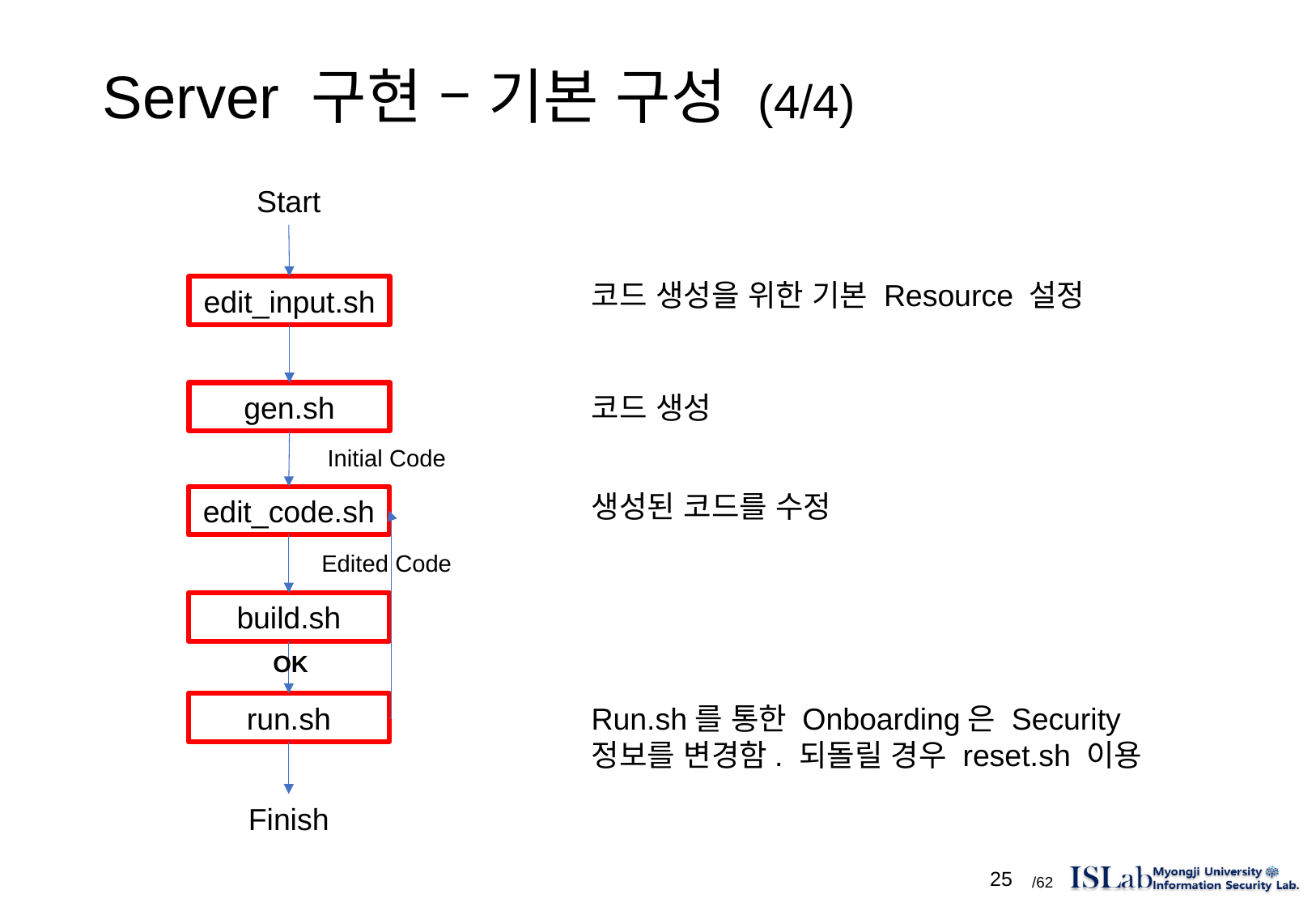

# Server 구현 – 기본 구성 (4/4)
Start
edit_input.sh
gen.sh
Initial Code
edit_code.sh
Edited Code
build.sh
OK
run.sh
Finish
코드 생성을 위한 기본 Resource 설정
코드 생성
생성된 코드를 수정
Run.sh를 통한 Onboarding은 Security 정보를 변경함. 되돌릴 경우 reset.sh 이용
 25